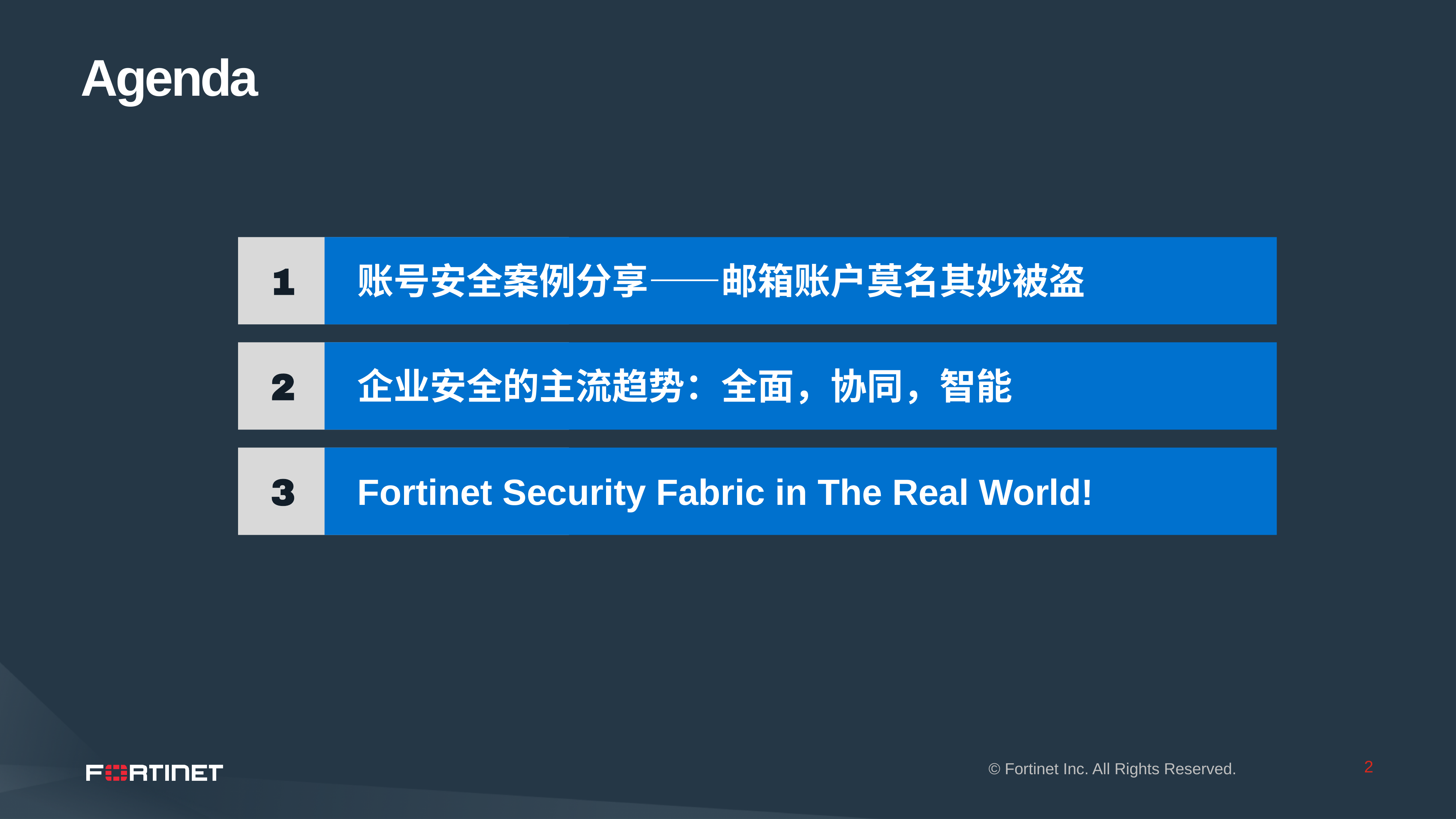

# Agenda
1
账号安全案例分享——邮箱账户莫名其妙被盗
2
企业安全的主流趋势：全面，协同，智能
3
Fortinet Security Fabric in The Real World!